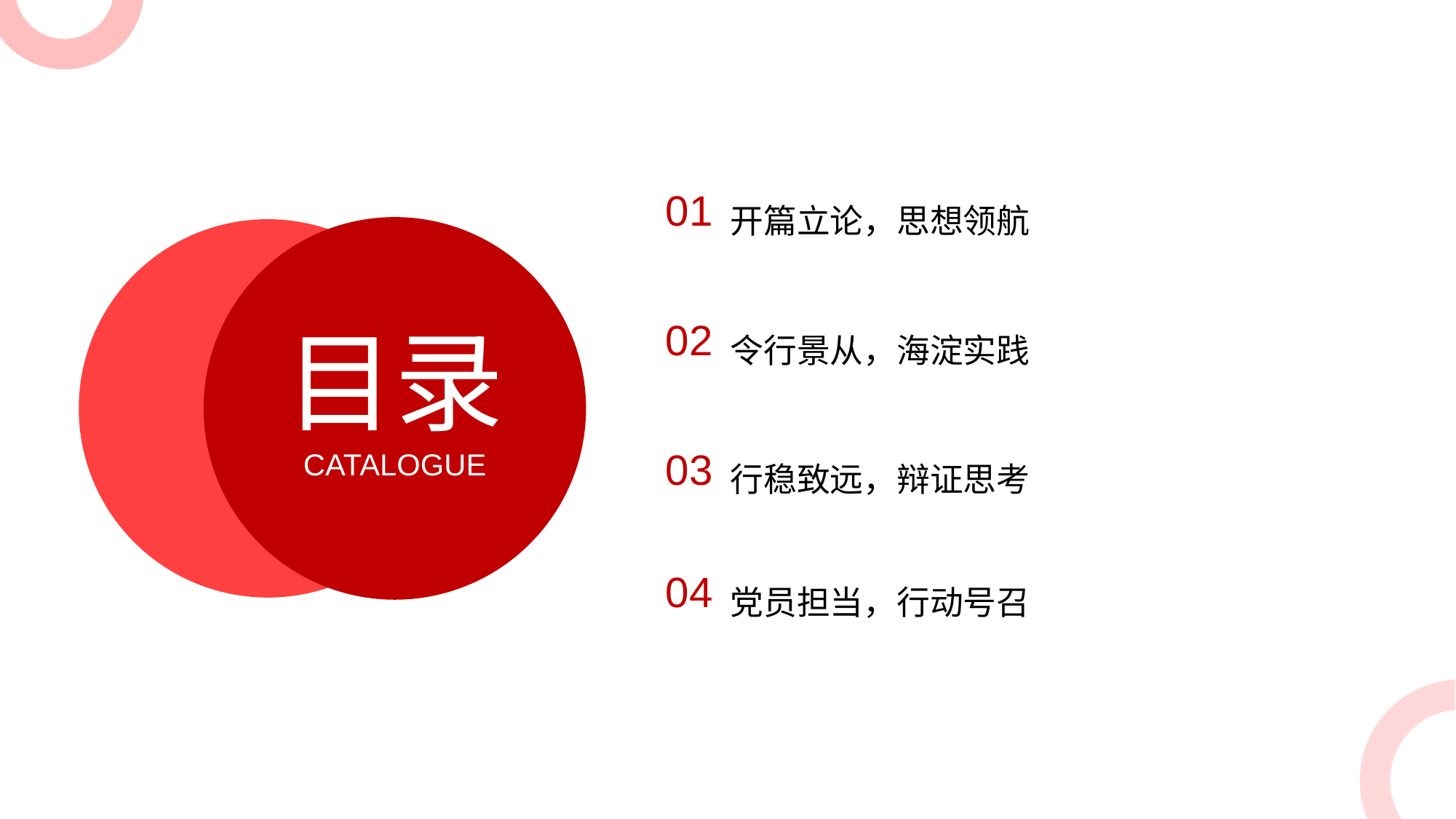

01
开篇立论，思想领航

目录
02
令行景从，海淀实践
03
CATALOGUE
行稳致远，辩证思考
04
党员担当，行动号召